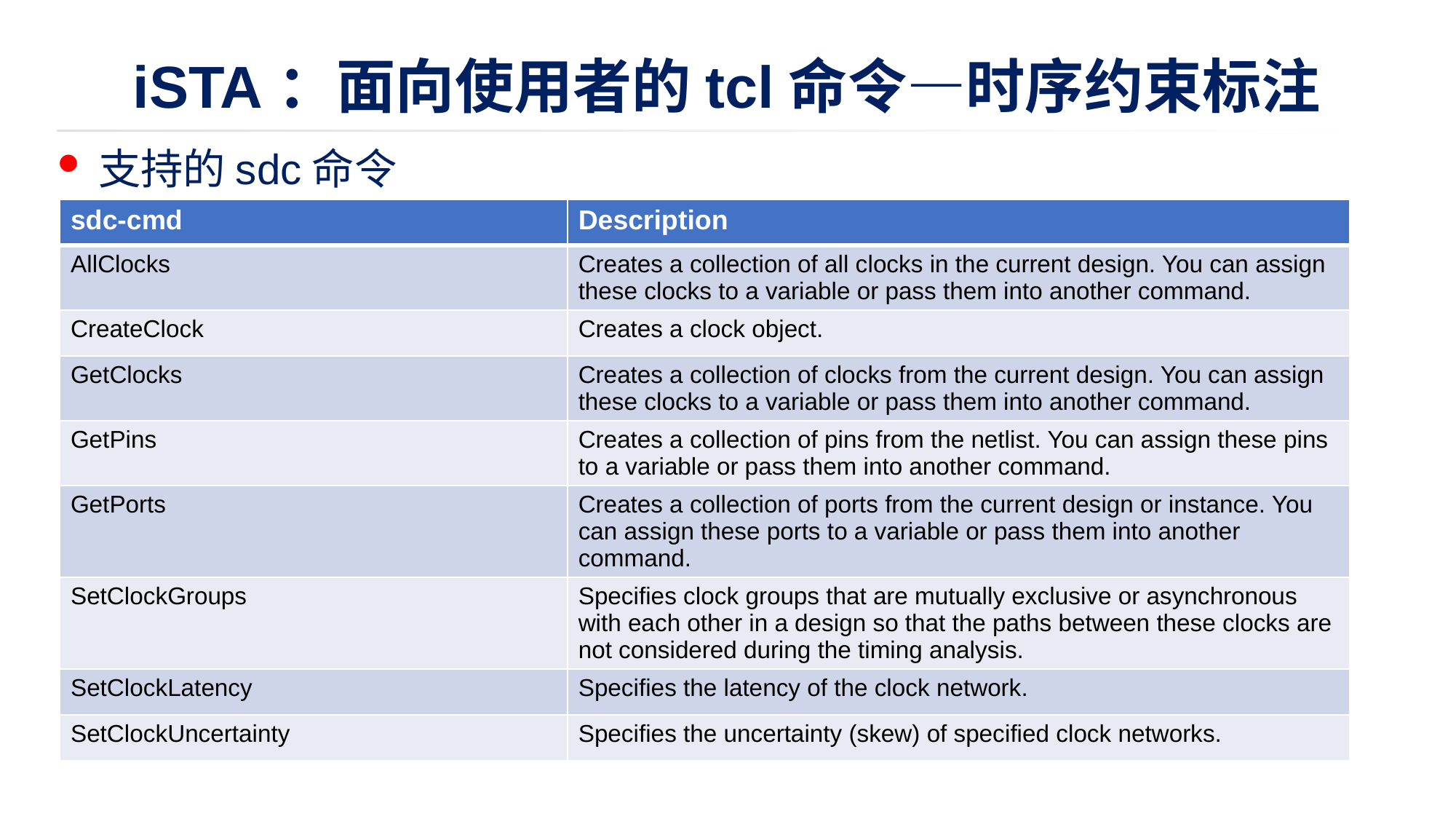

# iSTA：面向使用者的tcl命令—时序约束标注
支持的sdc命令

| sdc-cmd | Description |
| --- | --- |
| AllClocks | Creates a collection of all clocks in the current design. You can assign these clocks to a variable or pass them into another command. |
| CreateClock | Creates a clock object. |
| GetClocks | Creates a collection of clocks from the current design. You can assign these clocks to a variable or pass them into another command. |
| GetPins | Creates a collection of pins from the netlist. You can assign these pins to a variable or pass them into another command. |
| GetPorts | Creates a collection of ports from the current design or instance. You can assign these ports to a variable or pass them into another command. |
| SetClockGroups | Specifies clock groups that are mutually exclusive or asynchronous with each other in a design so that the paths between these clocks are not considered during the timing analysis. |
| SetClockLatency | Specifies the latency of the clock network. |
| SetClockUncertainty | Specifies the uncertainty (skew) of specified clock networks. |